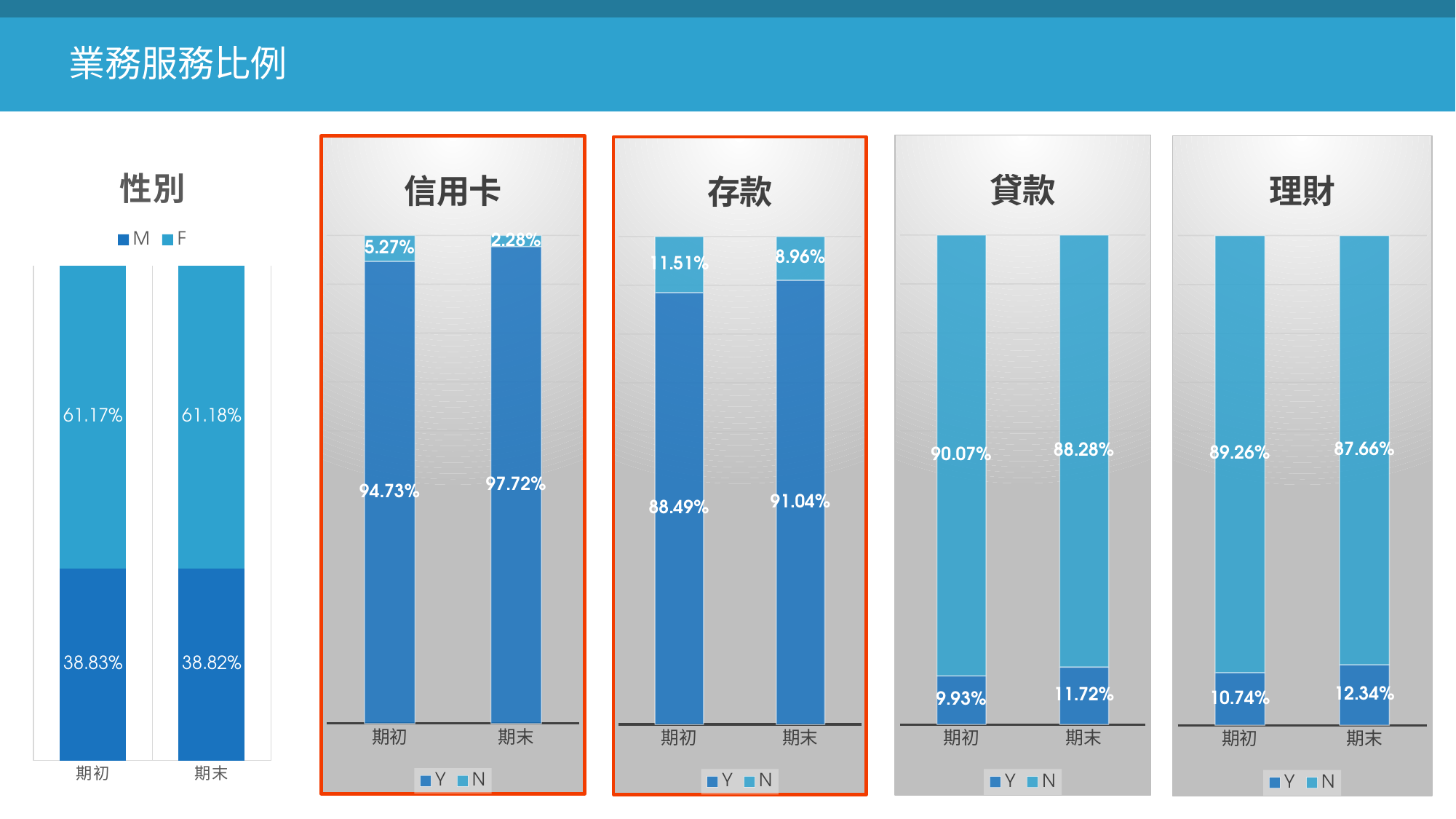

業務服務比例

### Chart: 信用卡

| Category | Y | N |
|---|---|---|
| 期初 | 0.9473 | 0.0527 |
| 期末 | 0.9772 | 0.0228 |

### Chart: 貸款

| Category | Y | N |
|---|---|---|
| 期初 | 0.0993 | 0.9007 |
| 期末 | 0.1172 | 0.8828 |

### Chart: 理財

| Category | Y | N |
|---|---|---|
| 期初 | 0.1074 | 0.8926 |
| 期末 | 0.1234 | 0.8766 |

### Chart: 性別

| Category | M | F |
|---|---|---|
| 期初 | 0.3883 | 0.6117 |
| 期末 | 0.3882 | 0.6118 |

### Chart: 存款

| Category | Y | N |
|---|---|---|
| 期初 | 0.8849 | 0.1151 |
| 期末 | 0.9104 | 0.0896 |